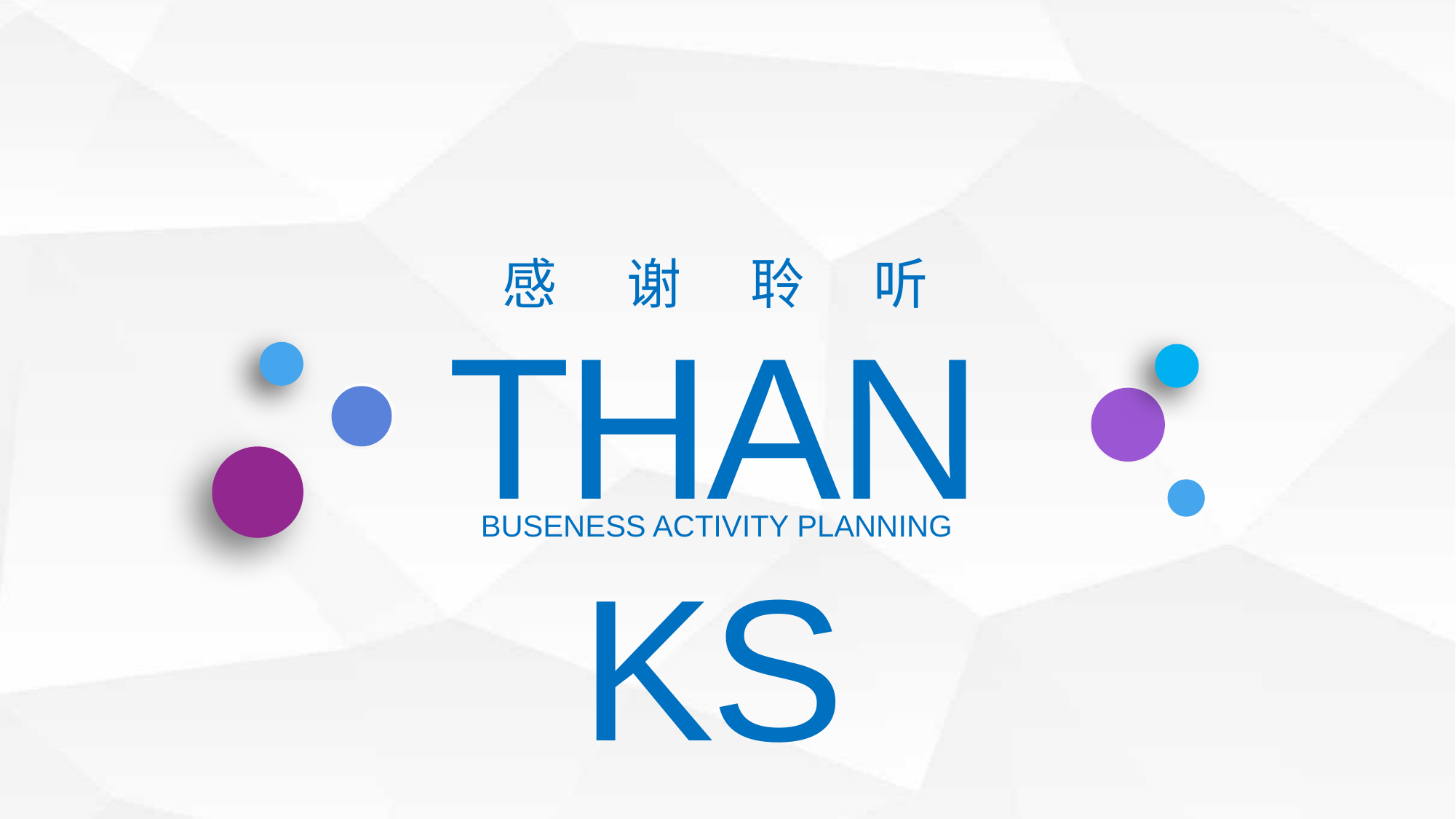

感
谢
聆
听
THANKS

BUSENESS ACTIVITY PLANNING